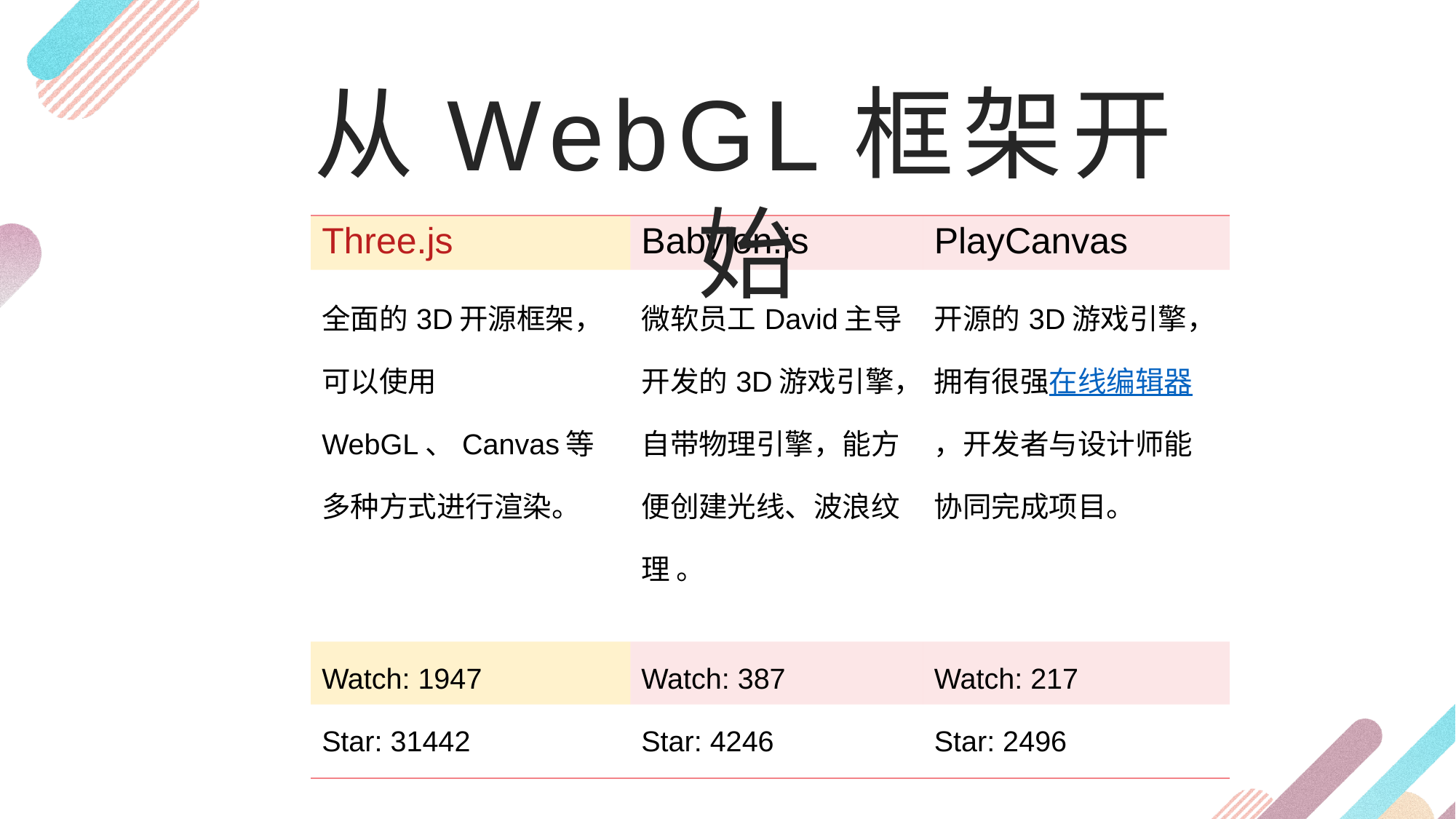

从WebGL框架开始
| Three.js | Babylon.js | PlayCanvas |
| --- | --- | --- |
| 全面的3D开源框架，可以使用WebGL、Canvas等多种方式进行渲染。 | 微软员工David主导开发的3D游戏引擎，自带物理引擎，能方便创建光线、波浪纹理 。 | 开源的3D游戏引擎，拥有很强在线编辑器，开发者与设计师能协同完成项目。 |
| Watch: 1947 | Watch: 387 | Watch: 217 |
| Star: 31442 | Star: 4246 | Star: 2496 |